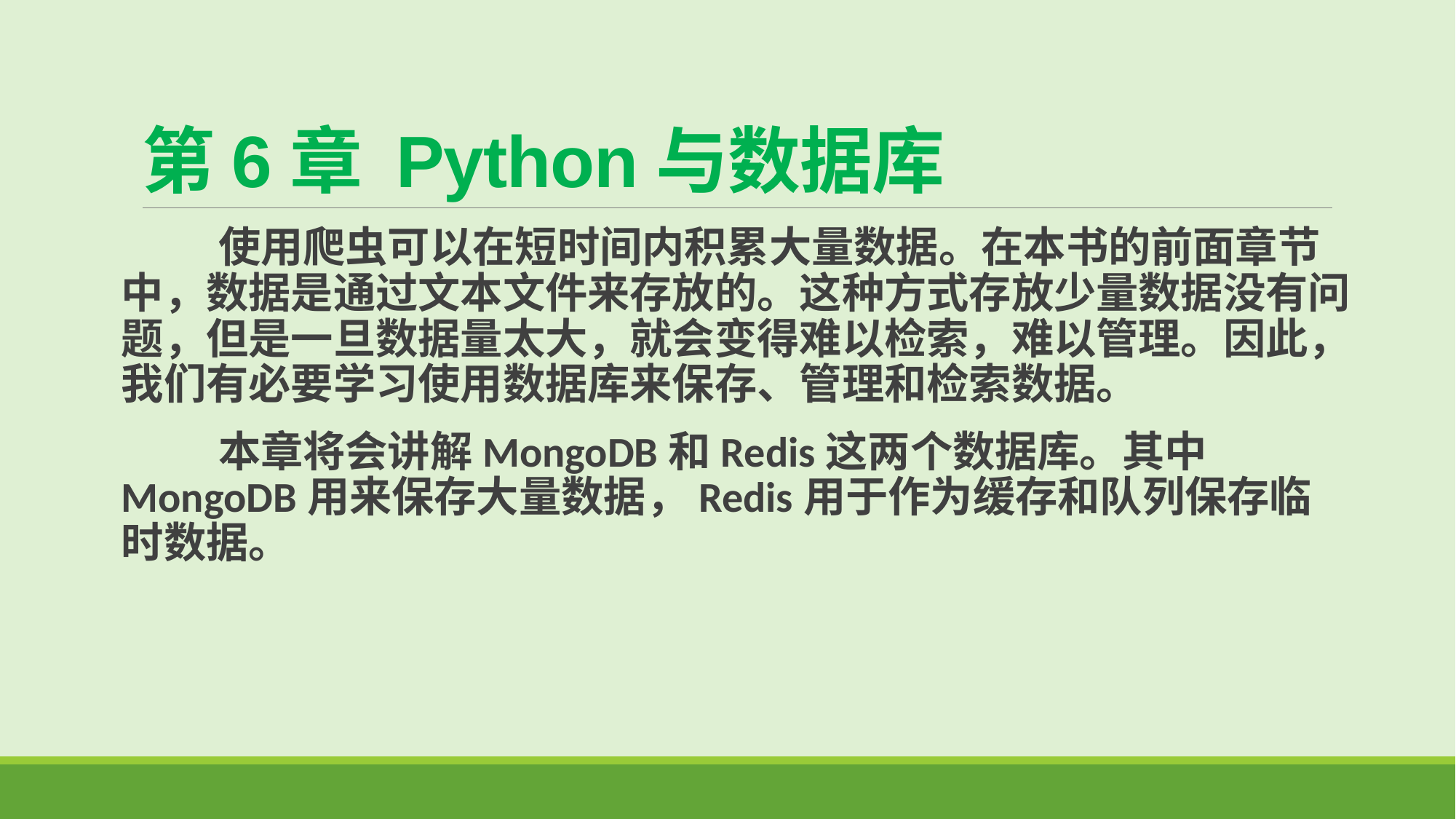

# 第6章 Python与数据库
         使用爬虫可以在短时间内积累大量数据。在本书的前面章节中，数据是通过文本文件来存放的。这种方式存放少量数据没有问题，但是一旦数据量太大，就会变得难以检索，难以管理。因此，我们有必要学习使用数据库来保存、管理和检索数据。
         本章将会讲解MongoDB和Redis这两个数据库。其中MongoDB用来保存大量数据，Redis用于作为缓存和队列保存临时数据。